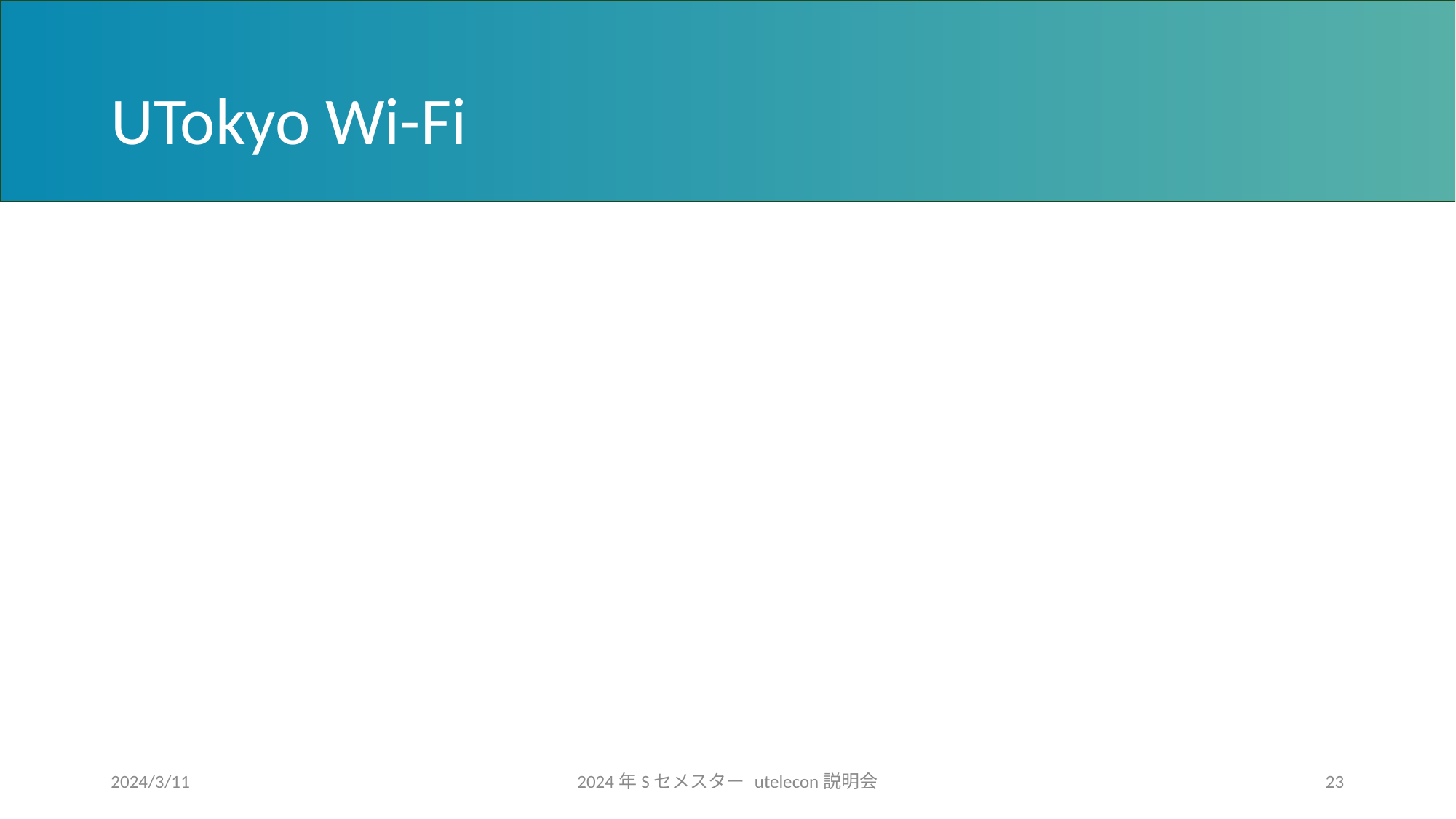

# UTokyo Wi-Fi

2024/3/11
2024年Sセメスター utelecon説明会
23